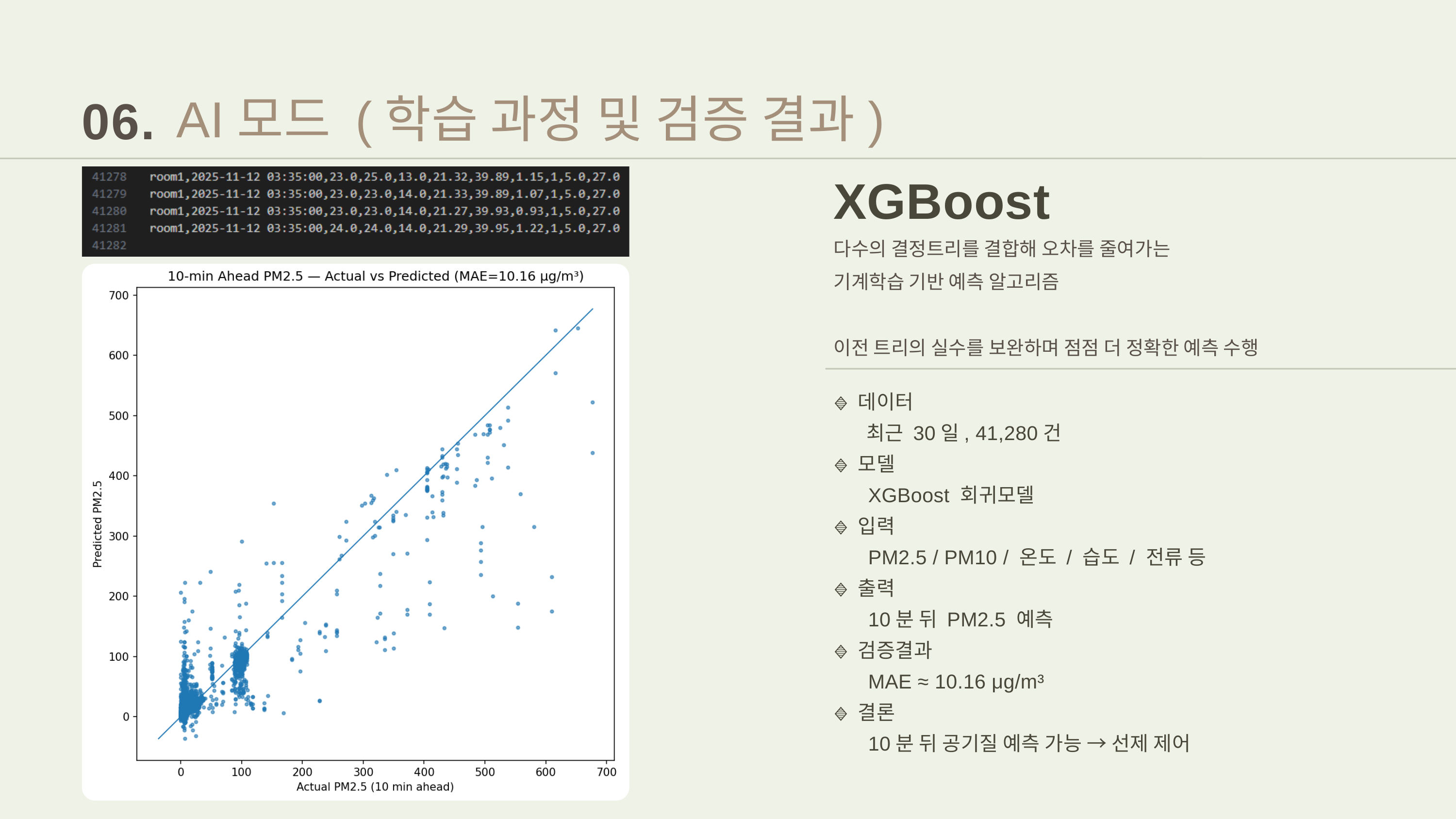

AI모드 (학습 과정 및 검증 결과)
06.
XGBoost

다수의 결정트리를 결합해 오차를 줄여가는
기계학습 기반 예측 알고리즘

이전 트리의 실수를 보완하며 점점 더 정확한 예측 수행

🔹 데이터
      최근 30일, 41,280건
🔹 모델
      XGBoost 회귀모델
🔹 입력
      PM2.5 / PM10 / 온도 / 습도 / 전류 등
🔹 출력
      10분 뒤 PM2.5 예측
🔹 검증결과
      MAE ≈ 10.16 μg/m³
🔹 결론
      10분 뒤 공기질 예측 가능 → 선제 제어